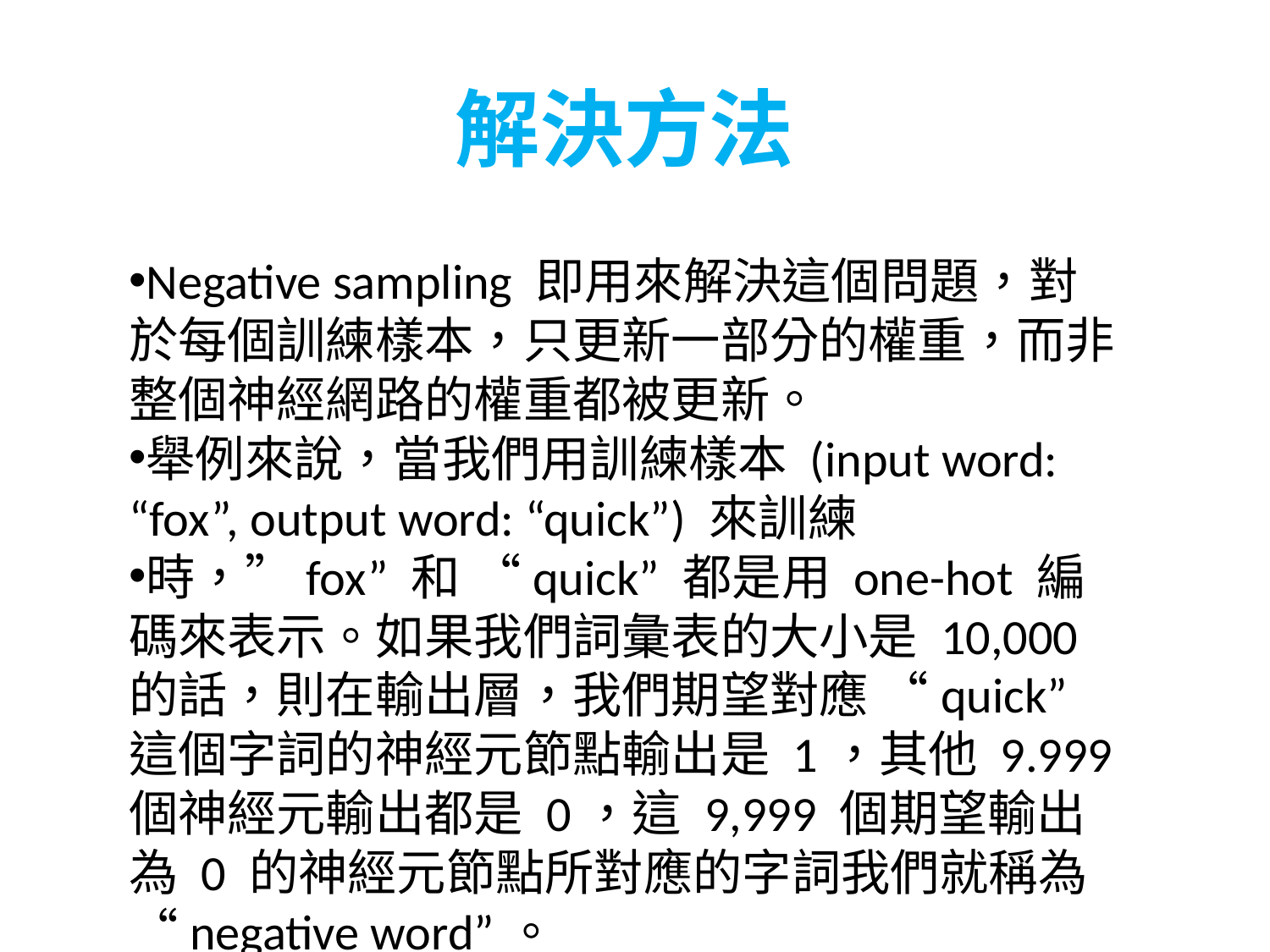

解決方法
Negative sampling 即用來解決這個問題，對於每個訓練樣本，只更新一部分的權重，而非整個神經網路的權重都被更新。
舉例來說，當我們用訓練樣本 (input word: “fox”, output word: “quick”) 來訓練
時，”fox” 和 “quick” 都是用 one-hot 編碼來表示。如果我們詞彙表的大小是 10,000 的話，則在輸出層，我們期望對應 “quick” 這個字詞的神經元節點輸出是 1，其他 9.999 個神經元輸出都是 0，這 9,999 個期望輸出為 0 的神經元節點所對應的字詞我們就稱為 “negative word”。